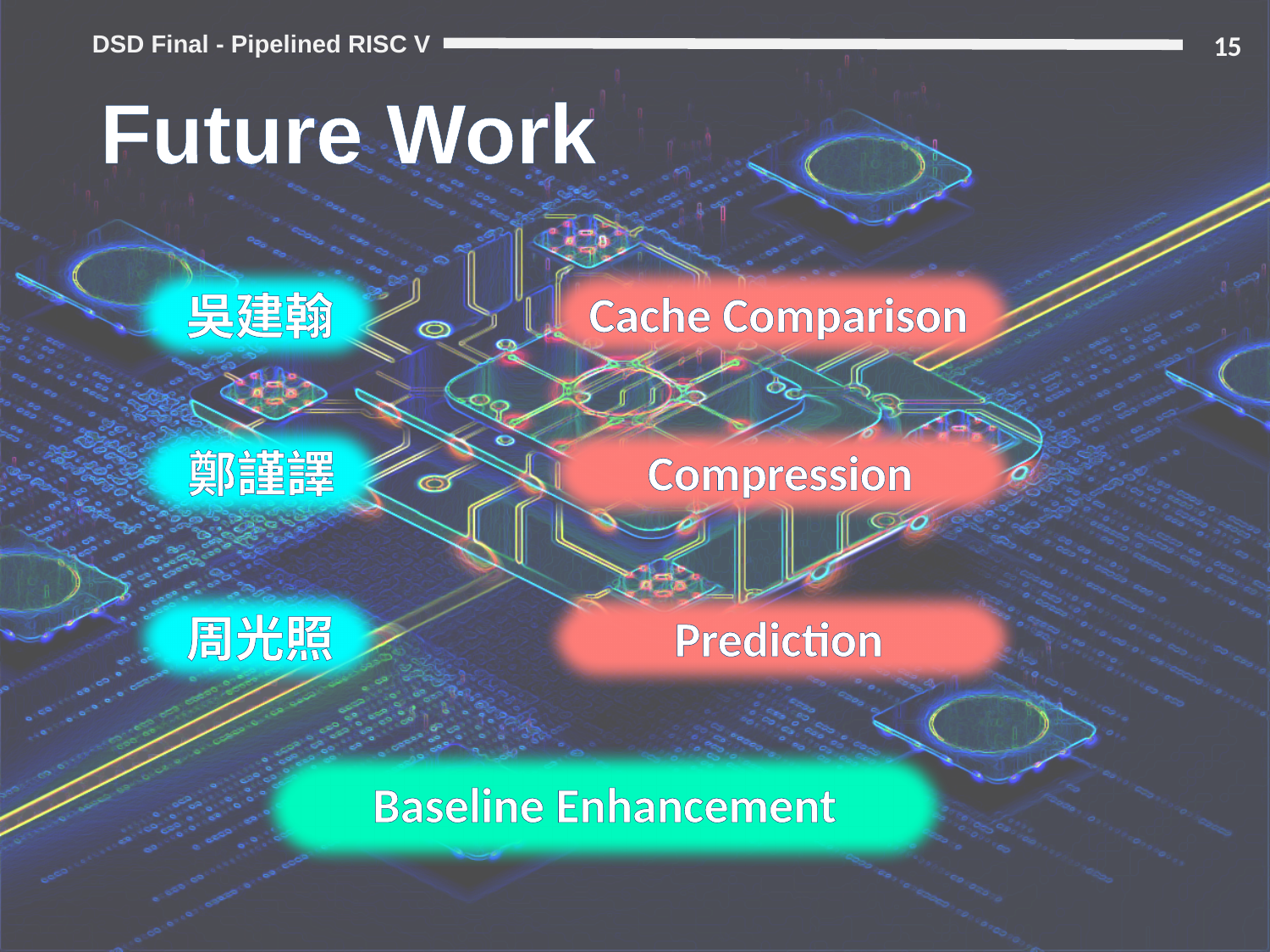

15
# Future Work

Cache Comparison

吳建翰

鄭謹譯

Compression

周光照

Prediction

Baseline Enhancement